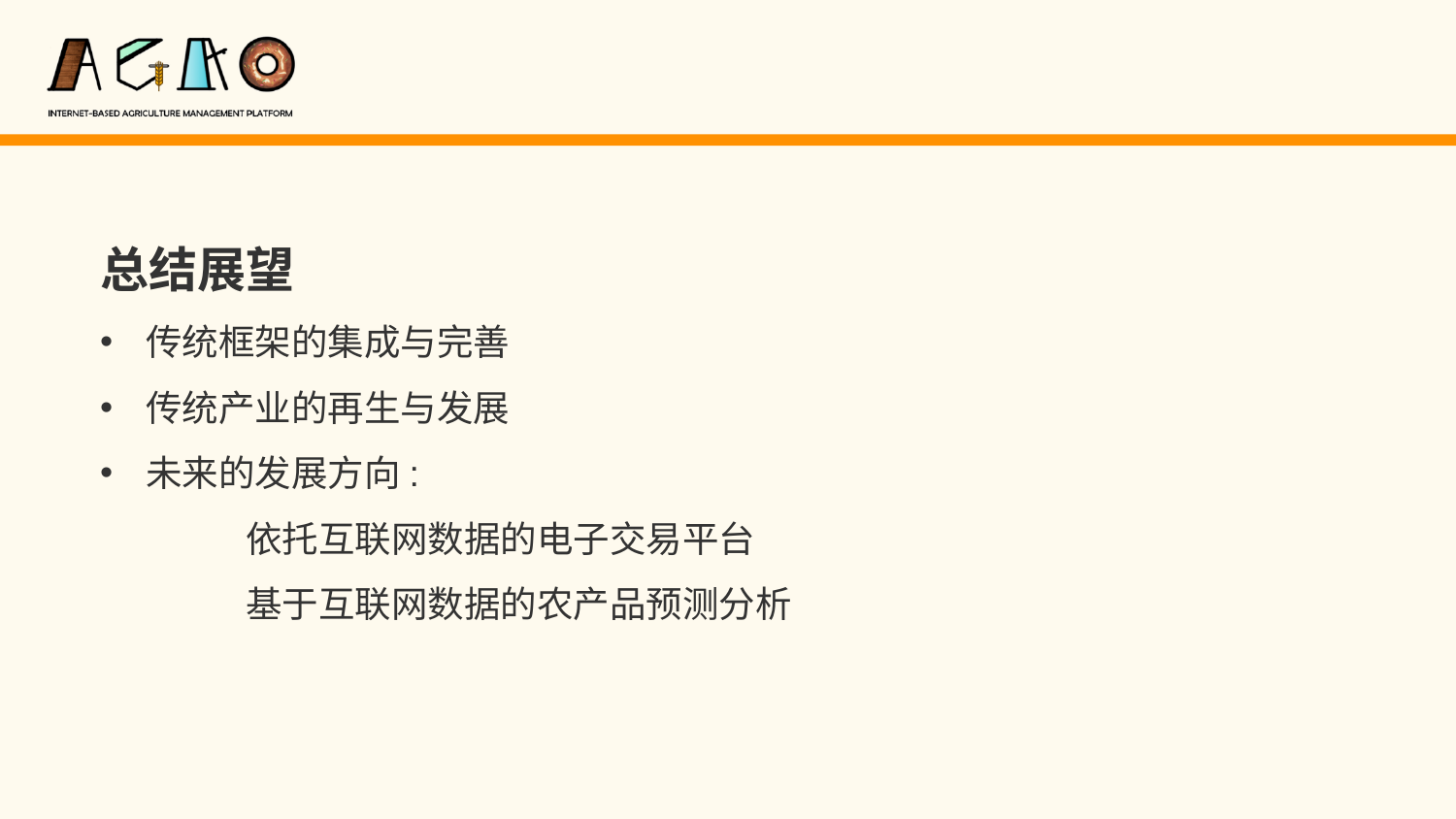

总结展望
传统框架的集成与完善
传统产业的再生与发展
未来的发展方向:
	依托互联网数据的电子交易平台
	基于互联网数据的农产品预测分析